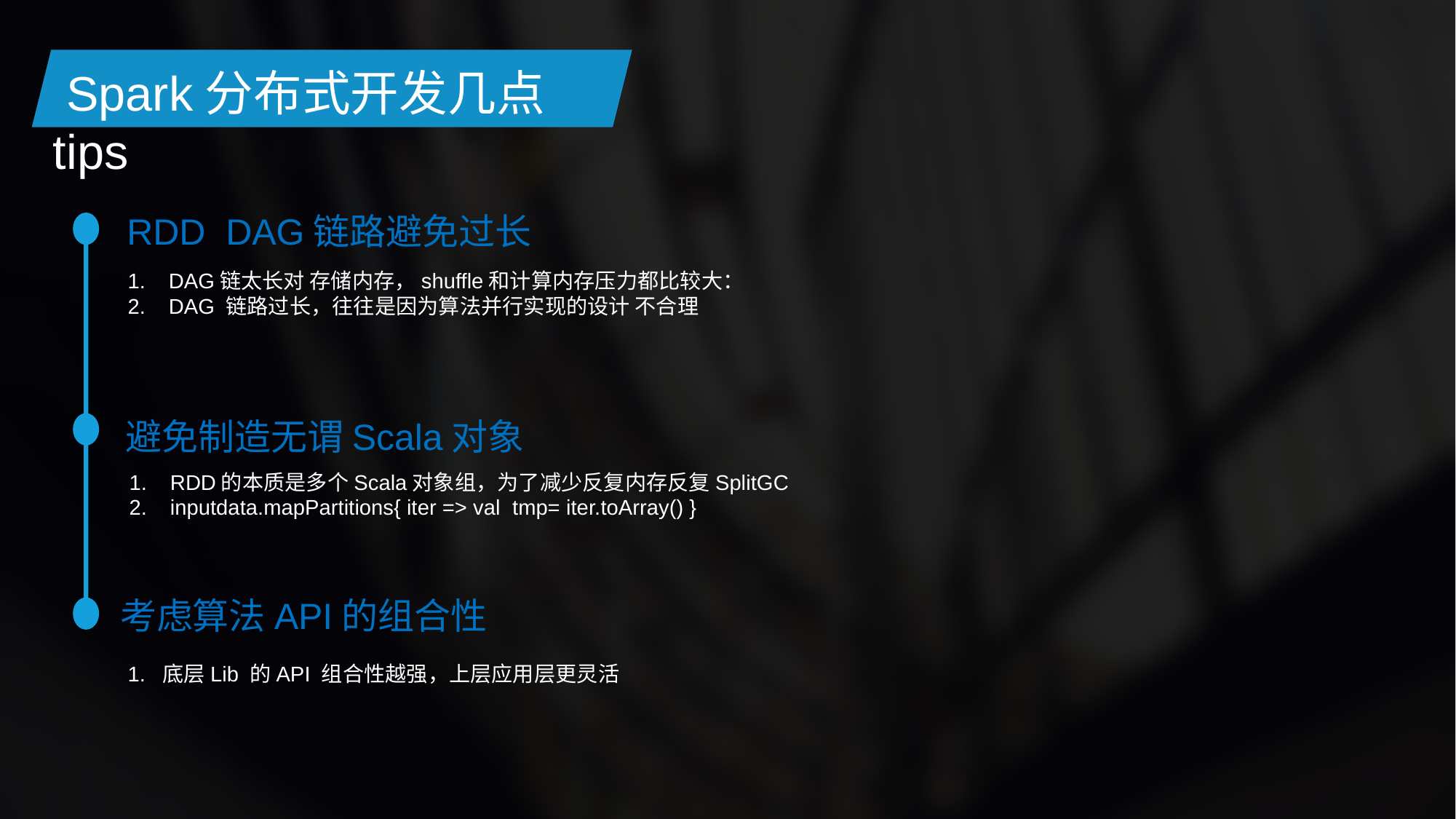

Spark分布式开发几点tips
RDD  DAG链路避免过长

DAG链太长对 存储内存，shuffle和计算内存压力都比较大：
DAG 链路过长，往往是因为算法并行实现的设计 不合理
避免制造无谓Scala对象
RDD的本质是多个Scala对象组，为了减少反复内存反复SplitGC
inputdata.mapPartitions{ iter => val  tmp= iter.toArray() }
考虑算法API的组合性
1.  底层Lib 的API 组合性越强，上层应用层更灵活